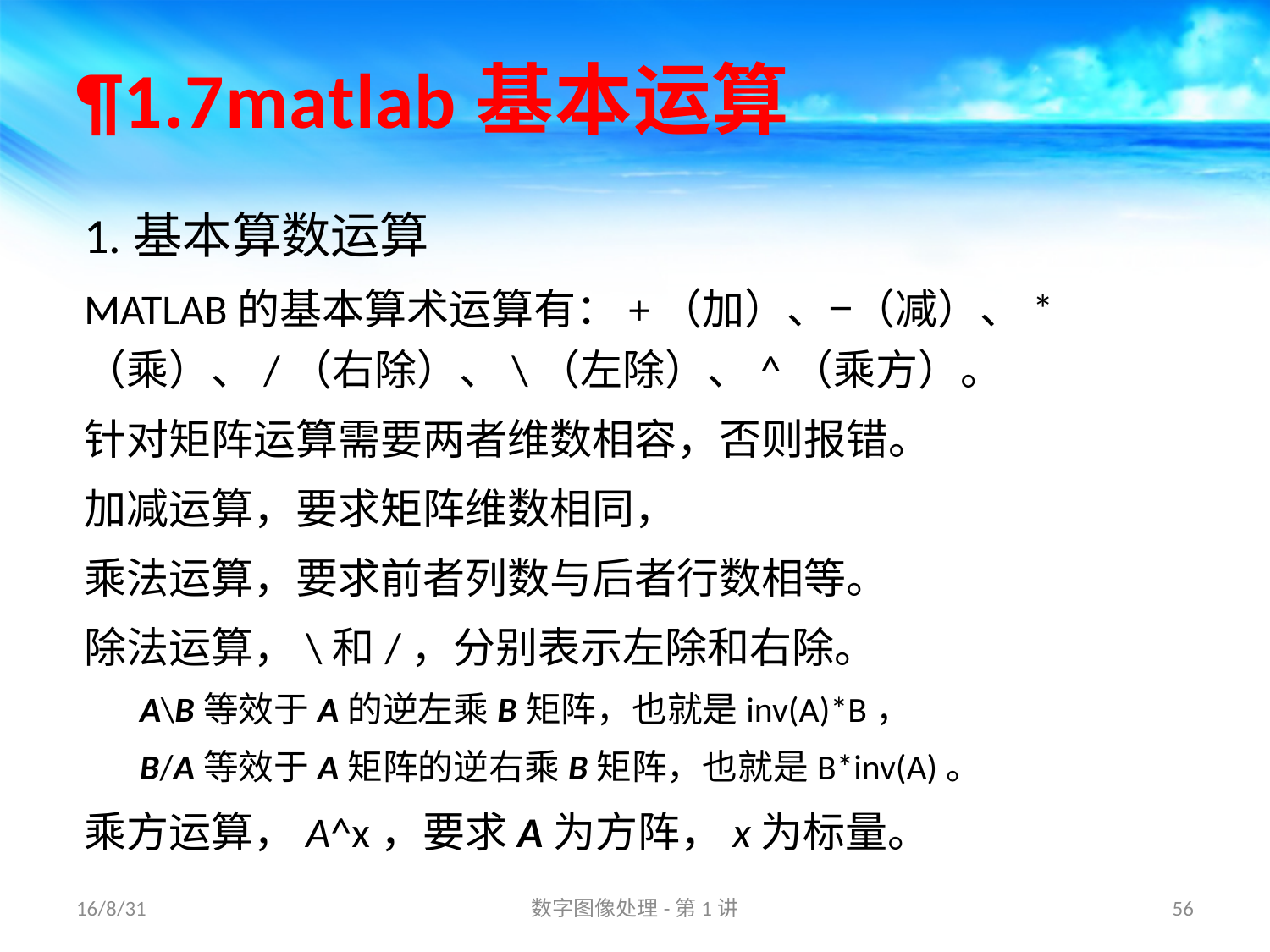

# ¶1.7matlab基本运算
1.基本算数运算
MATLAB的基本算术运算有：+（加）、−（减）、*（乘）、/（右除）、\（左除）、^（乘方）。
针对矩阵运算需要两者维数相容，否则报错。
加减运算，要求矩阵维数相同，
乘法运算，要求前者列数与后者行数相等。
除法运算，\和/，分别表示左除和右除。
A\B等效于A的逆左乘B矩阵，也就是inv(A)*B，
B/A等效于A矩阵的逆右乘B矩阵，也就是B*inv(A)。
乘方运算，A^x，要求A为方阵，x为标量。
16/8/31
数字图像处理-第1讲
56